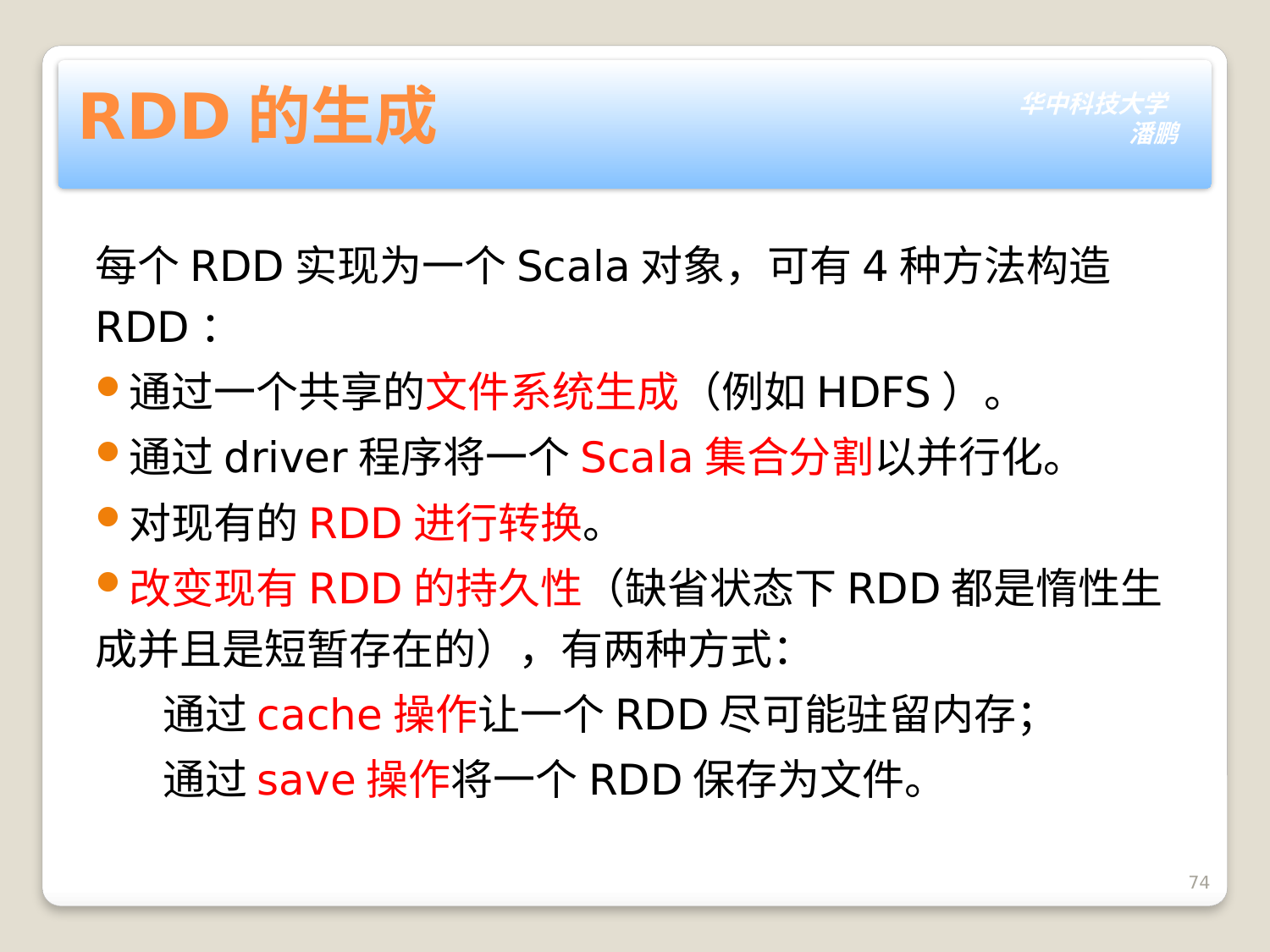

# RDD的生成
每个RDD实现为一个Scala对象，可有4种方法构造RDD：
通过一个共享的文件系统生成（例如HDFS）。
通过driver程序将一个Scala集合分割以并行化。
对现有的RDD进行转换。
改变现有RDD的持久性（缺省状态下RDD都是惰性生成并且是短暂存在的），有两种方式：
      通过cache操作让一个RDD尽可能驻留内存；
      通过save操作将一个RDD保存为文件。

74